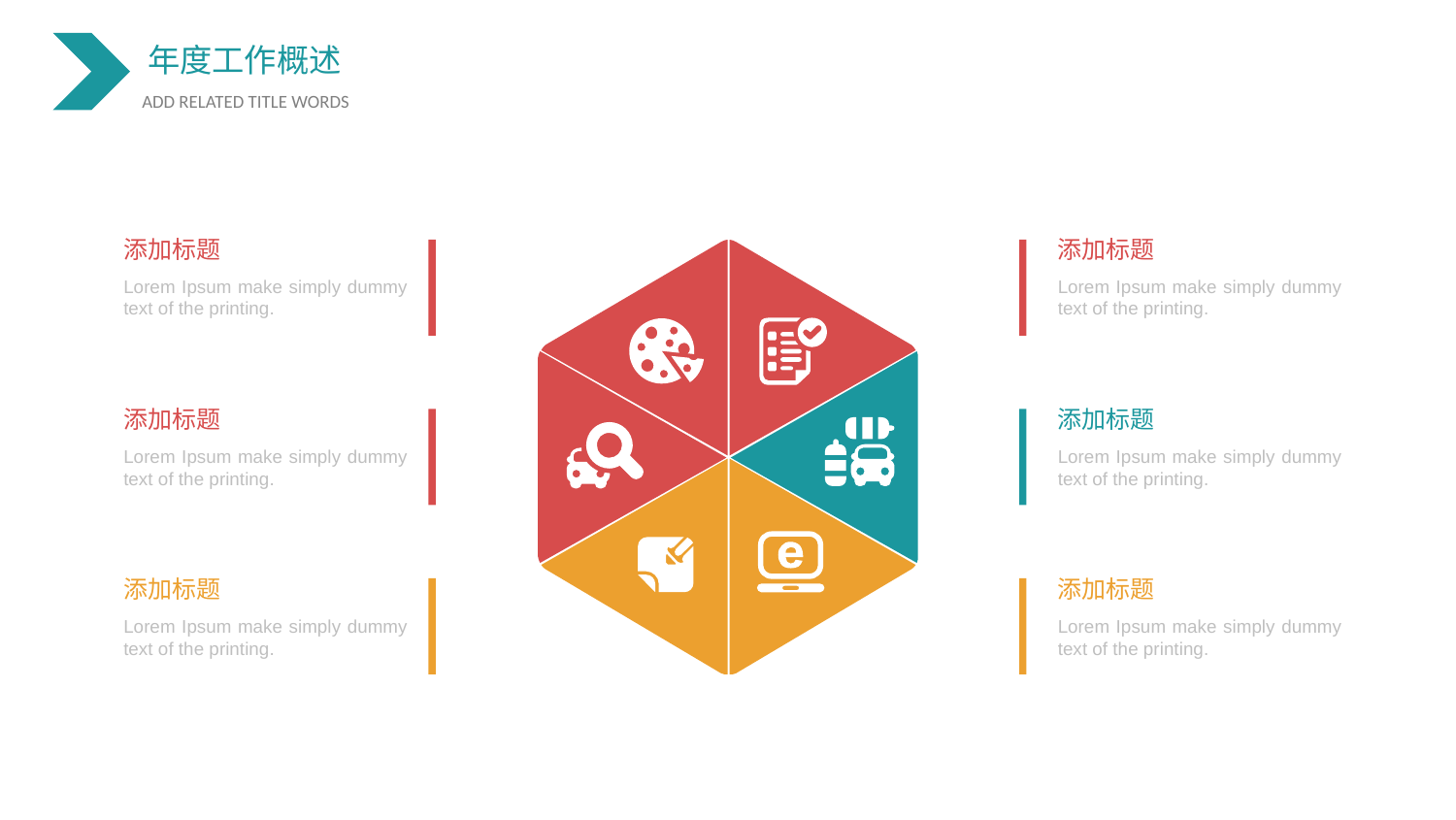

添加标题
添加标题

Lorem Ipsum make simply dummy text of the printing.
Lorem Ipsum make simply dummy text of the printing.

添加标题
添加标题

Lorem Ipsum make simply dummy text of the printing.
Lorem Ipsum make simply dummy text of the printing.

添加标题
添加标题

Lorem Ipsum make simply dummy text of the printing.
Lorem Ipsum make simply dummy text of the printing.